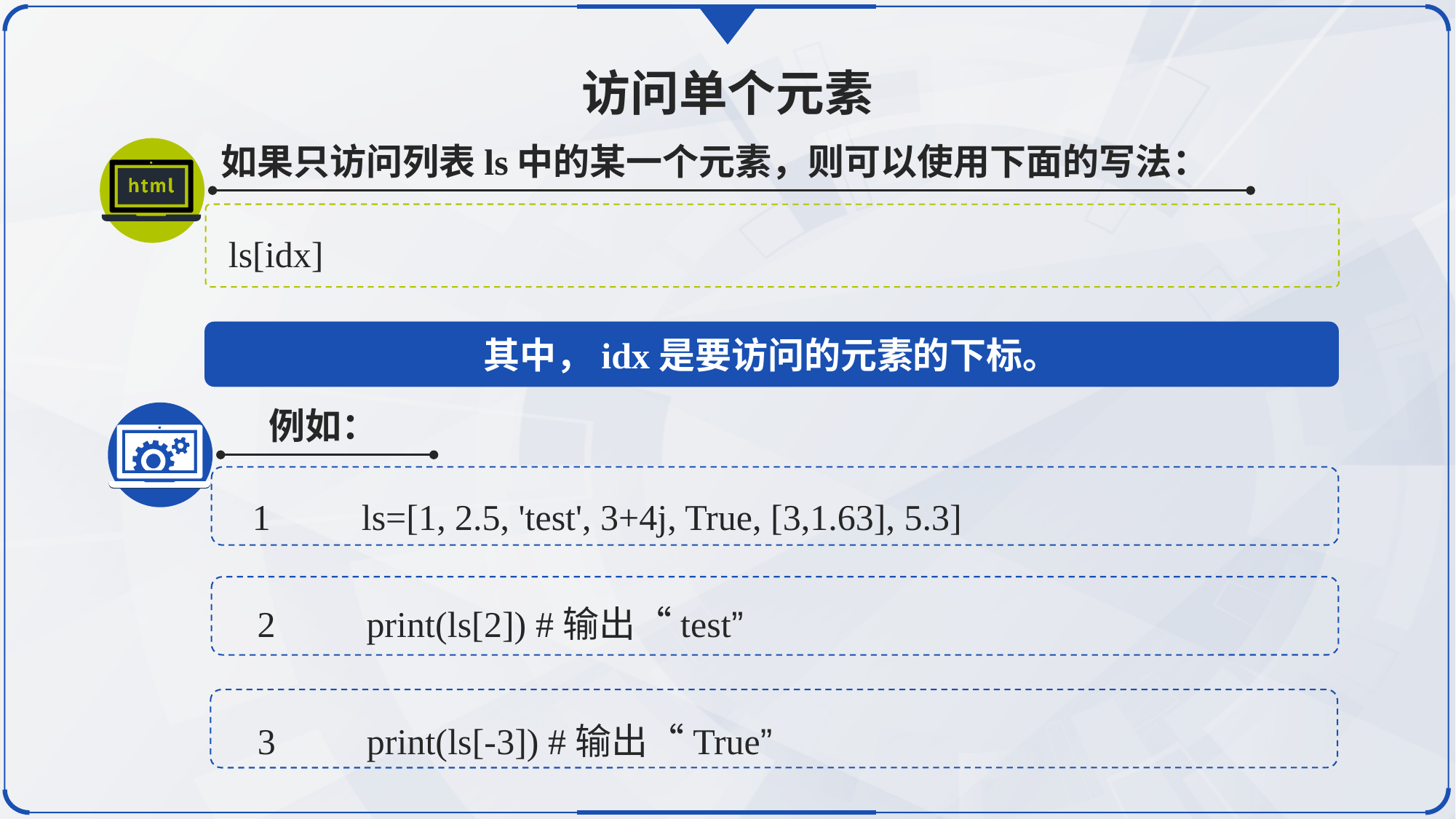

访问单个元素
如果只访问列表ls中的某一个元素，则可以使用下面的写法：

ls[idx]

其中，idx是要访问的元素的下标。
例如：

1	ls=[1, 2.5, 'test', 3+4j, True, [3,1.63], 5.3]

2	print(ls[2]) #输出“test”

3	print(ls[-3]) #输出“True”